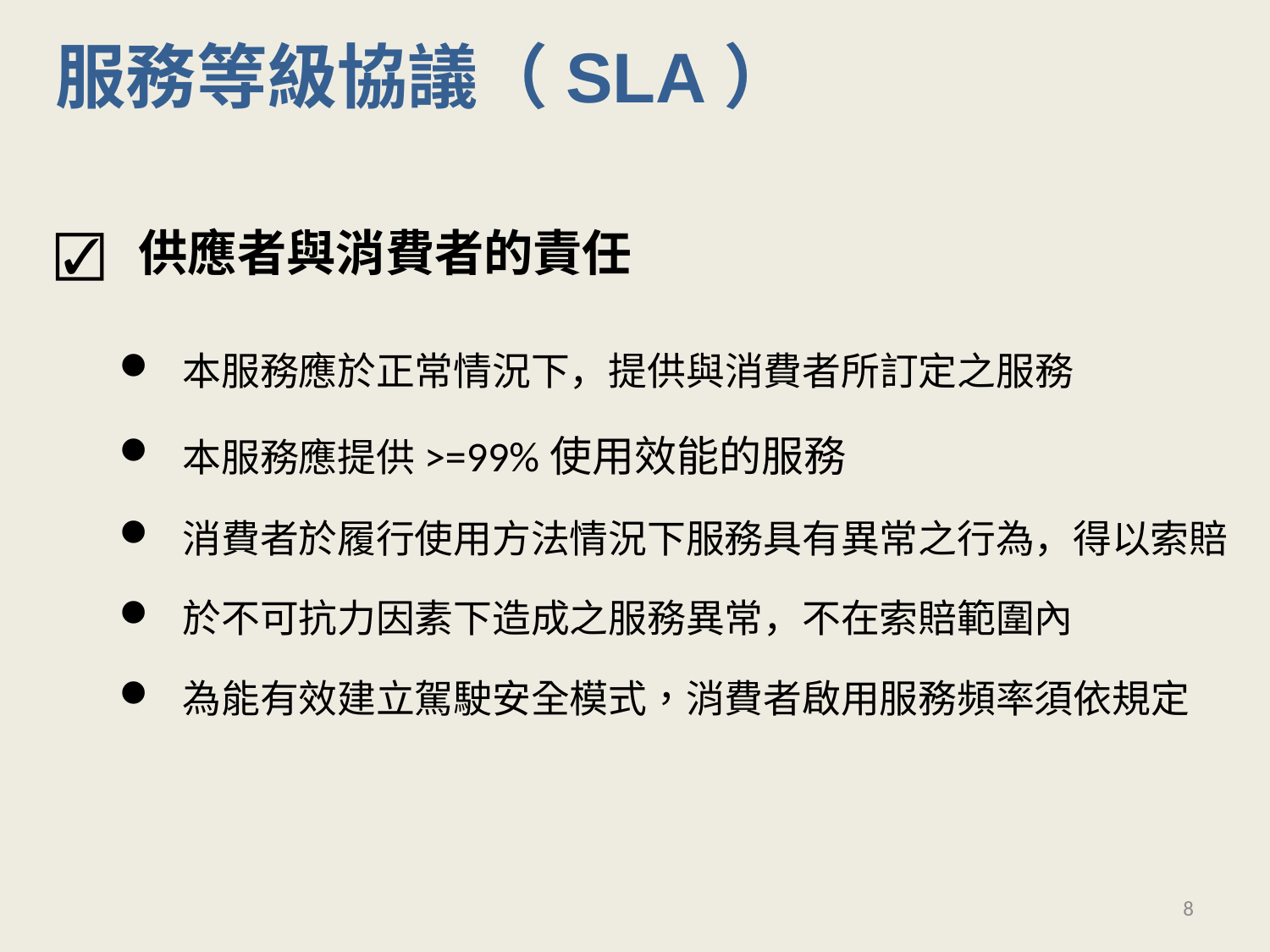

服務等級協議（SLA）
☑️  供應者與消費者的責任
本服務應於正常情況下，提供與消費者所訂定之服務
本服務應提供>=99%使用效能的服務
消費者於履行使用方法情況下服務具有異常之行為，得以索賠
於不可抗力因素下造成之服務異常，不在索賠範圍內
為能有效建立駕駛安全模式，消費者啟用服務頻率須依規定

8